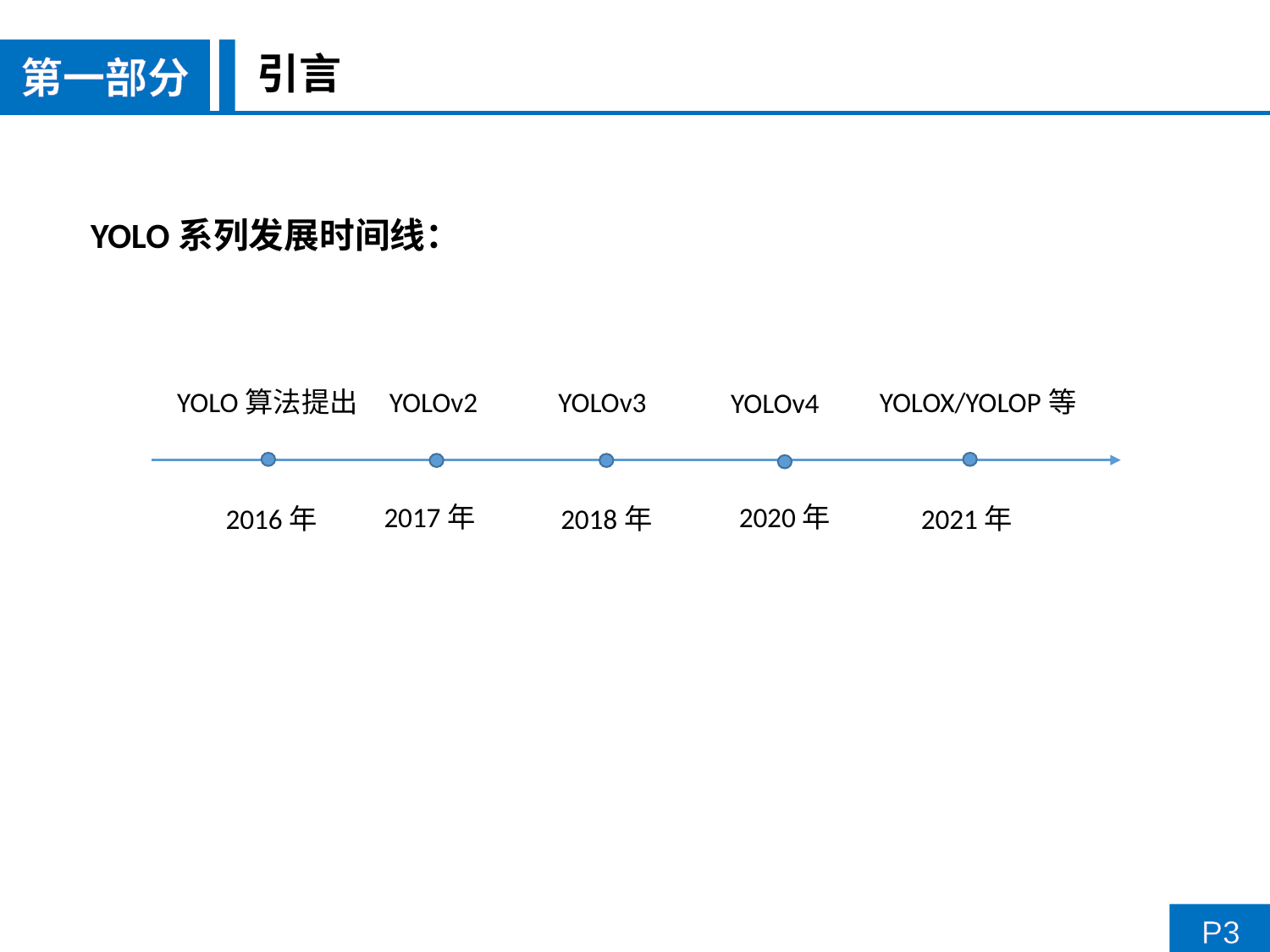

第一部分

引言
YOLO系列发展时间线：
YOLO算法提出
YOLOv2
YOLOv3
YOLOX/YOLOP等
YOLOv4

2017年
2020年
2016年
2018年
2021年

P3